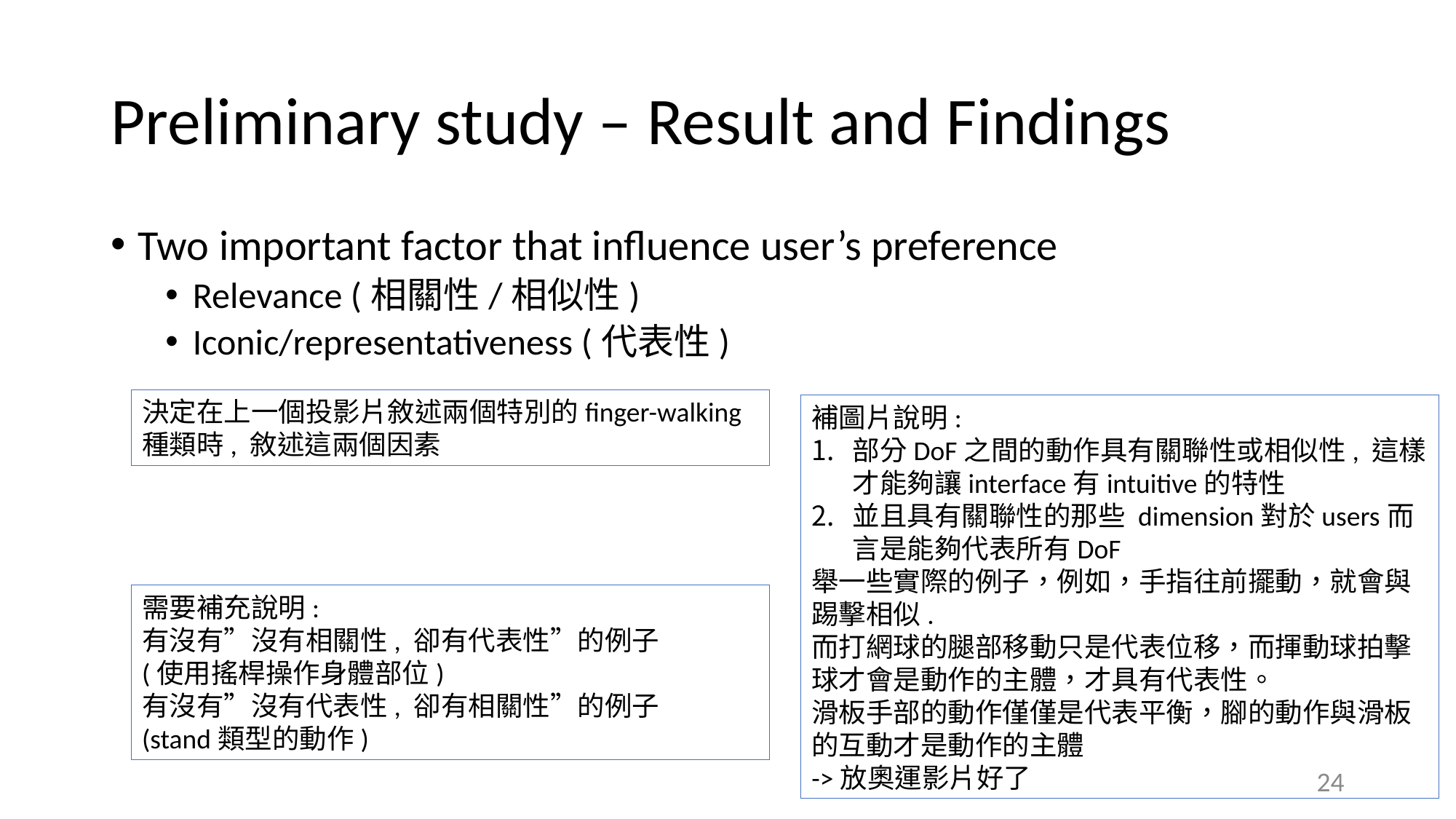

# Preliminary study – Result and Findings
Two important factor that influence user’s preference
Relevance (相關性/相似性)
Iconic/representativeness (代表性)
決定在上一個投影片敘述兩個特別的finger-walking
種類時, 敘述這兩個因素
補圖片說明:
部分DoF之間的動作具有關聯性或相似性, 這樣才能夠讓interface有intuitive的特性
並且具有關聯性的那些 dimension對於users而言是能夠代表所有DoF
舉一些實際的例子，例如，手指往前擺動，就會與踢擊相似.
而打網球的腿部移動只是代表位移，而揮動球拍擊球才會是動作的主體，才具有代表性。
滑板手部的動作僅僅是代表平衡，腳的動作與滑板的互動才是動作的主體
->放奧運影片好了
需要補充說明:
有沒有”沒有相關性, 卻有代表性”的例子
(使用搖桿操作身體部位)
有沒有”沒有代表性, 卻有相關性”的例子
(stand類型的動作)
24